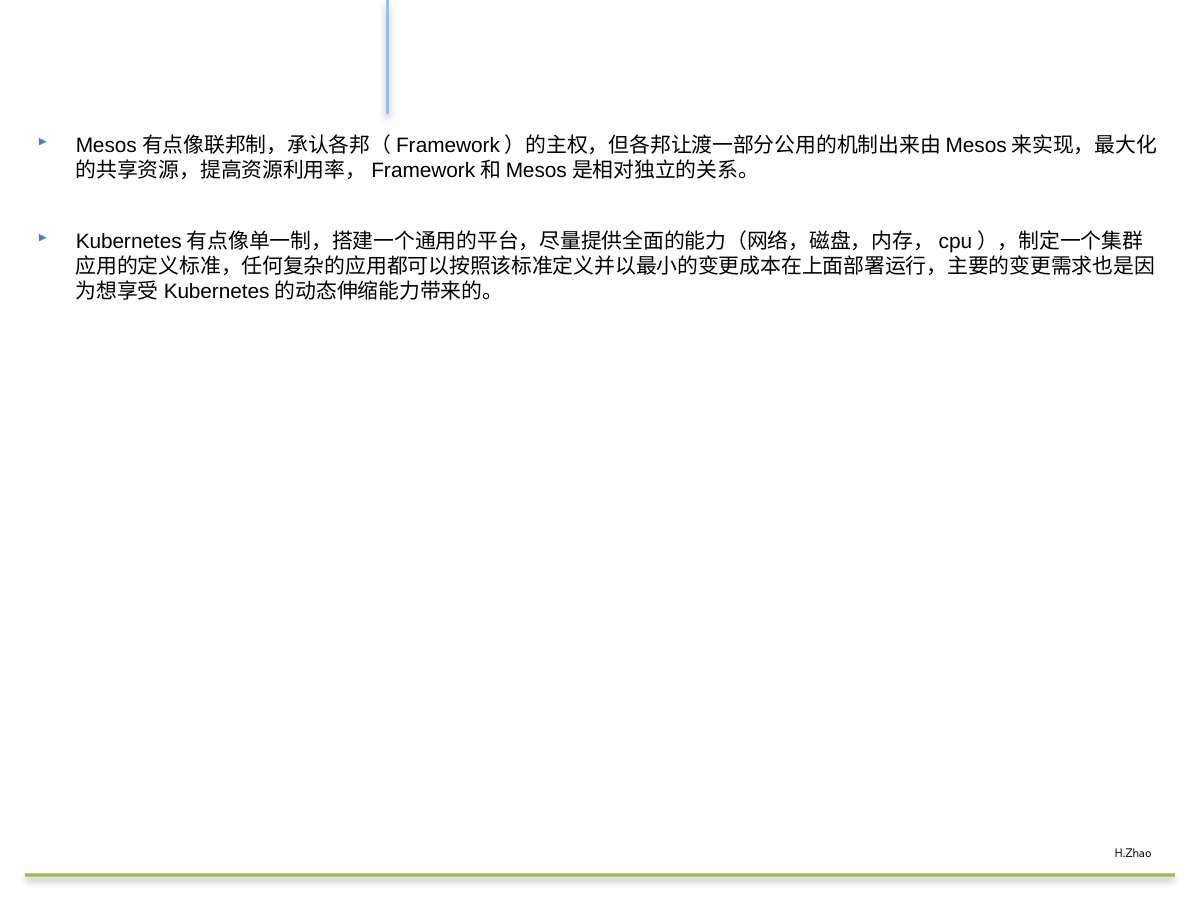

#

Mesos有点像联邦制，承认各邦（Framework）的主权，但各邦让渡一部分公用的机制出来由Mesos来实现，最大化的共享资源，提高资源利用率，Framework和Mesos是相对独立的关系。

Kubernetes有点像单一制，搭建一个通用的平台，尽量提供全面的能力（网络，磁盘，内存，cpu），制定一个集群应用的定义标准，任何复杂的应用都可以按照该标准定义并以最小的变更成本在上面部署运行，主要的变更需求也是因为想享受Kubernetes的动态伸缩能力带来的。